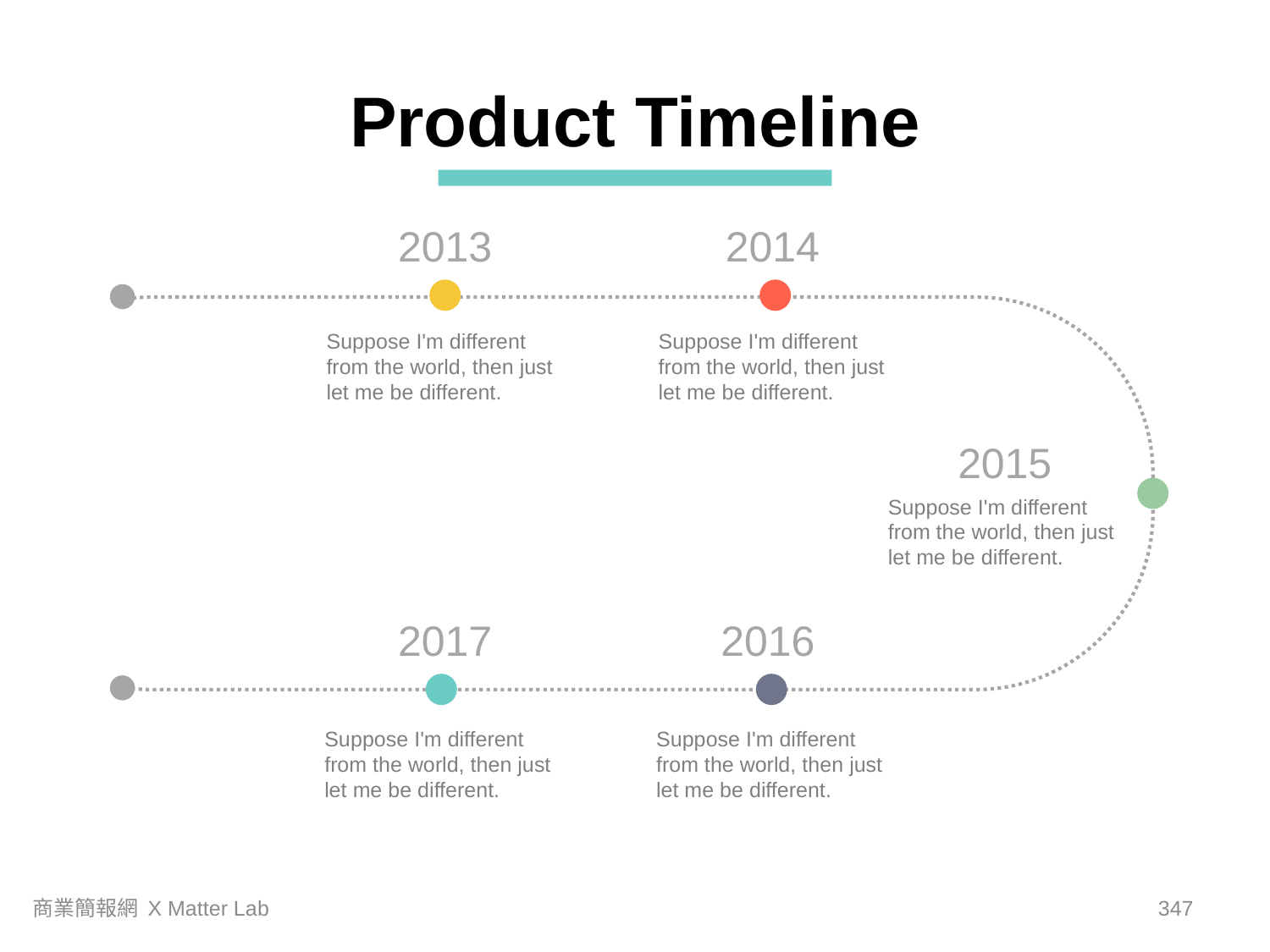

Product Timeline

2013
2014

Suppose I'm different from the world, then just let me be different.
Suppose I'm different from the world, then just let me be different.
2015
Suppose I'm different from the world, then just let me be different.
2017
2016
Suppose I'm different from the world, then just let me be different.
Suppose I'm different from the world, then just let me be different.
商業簡報網 X Matter Lab
347